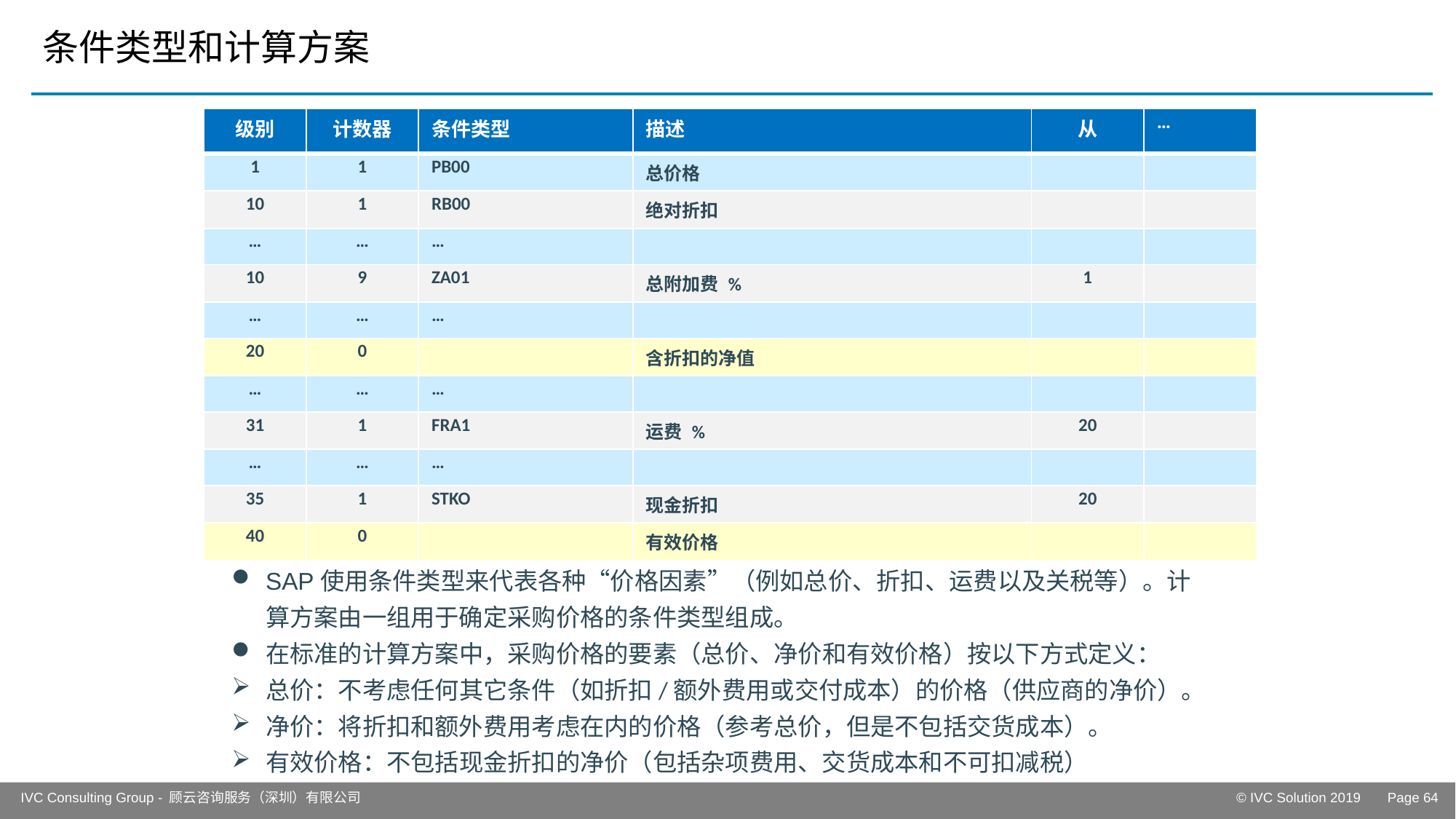

# 条件类型和计算方案
| 级别 | 计数器 | 条件类型 | 描述 | 从 | … |
| --- | --- | --- | --- | --- | --- |
| 1 | 1 | PB00 | 总价格 |  |  |
| 10 | 1 | RB00 | 绝对折扣 |  |  |
| … | … | … |  |  |  |
| 10 | 9 | ZA01 | 总附加费 % | 1 |  |
| … | … | … |  |  |  |
| 20 | 0 |  | 含折扣的净值 |  |  |
| … | … | … |  |  |  |
| 31 | 1 | FRA1 | 运费 % | 20 |  |
| … | … | … |  |  |  |
| 35 | 1 | STKO | 现金折扣 | 20 |  |
| 40 | 0 |  | 有效价格 |  |  |
SAP使用条件类型来代表各种“价格因素”（例如总价、折扣、运费以及关税等）。计算方案由一组用于确定采购价格的条件类型组成。
在标准的计算方案中，采购价格的要素（总价、净价和有效价格）按以下方式定义：
总价：不考虑任何其它条件（如折扣/额外费用或交付成本）的价格（供应商的净价）。
净价：将折扣和额外费用考虑在内的价格（参考总价，但是不包括交货成本）。
有效价格：不包括现金折扣的净价（包括杂项费用、交货成本和不可扣减税）